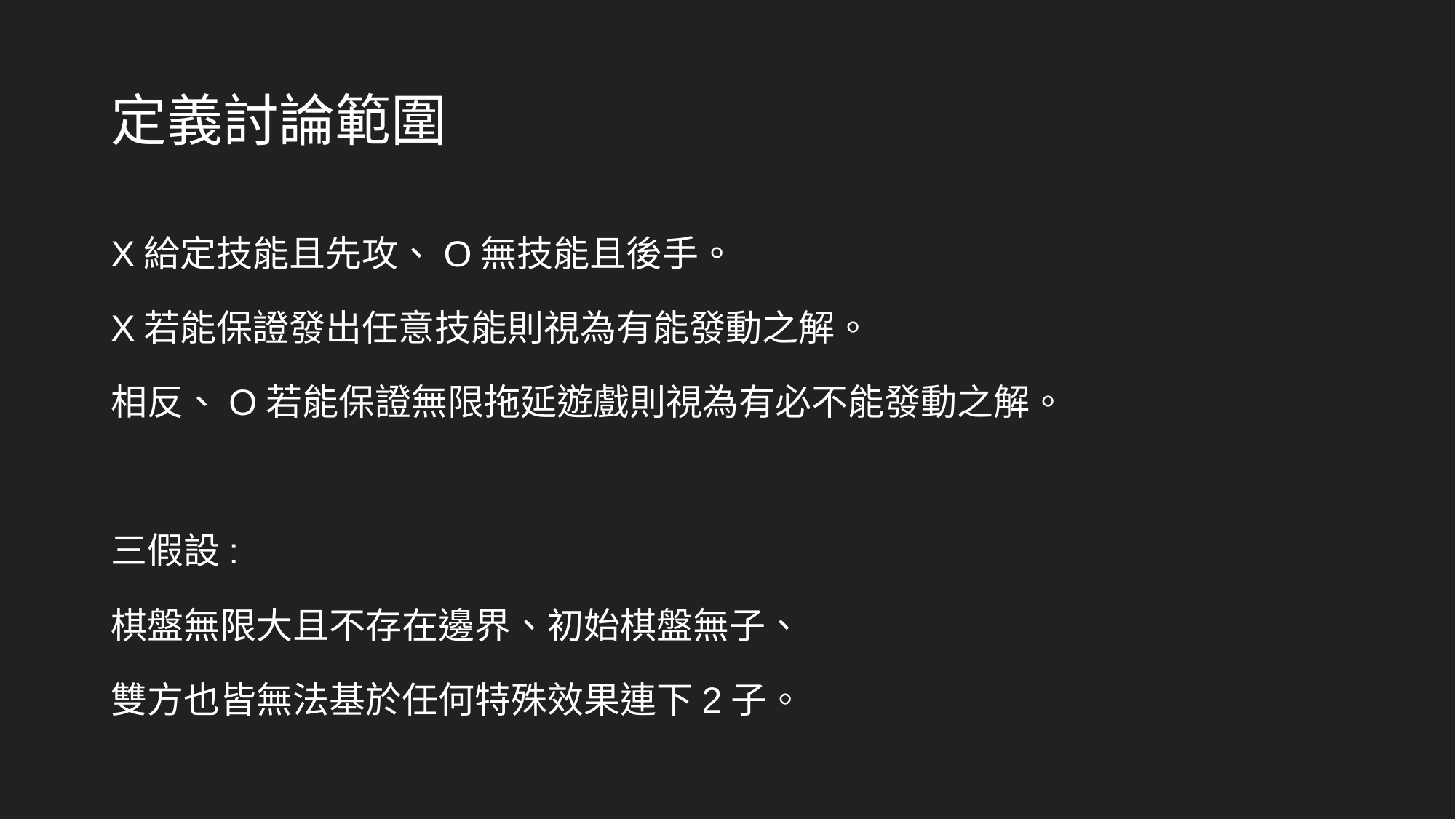

# 定義討論範圍
X給定技能且先攻、O無技能且後手。
X若能保證發出任意技能則視為有能發動之解。
相反、O若能保證無限拖延遊戲則視為有必不能發動之解。

三假設:
棋盤無限大且不存在邊界、初始棋盤無子、
雙方也皆無法基於任何特殊效果連下2子。